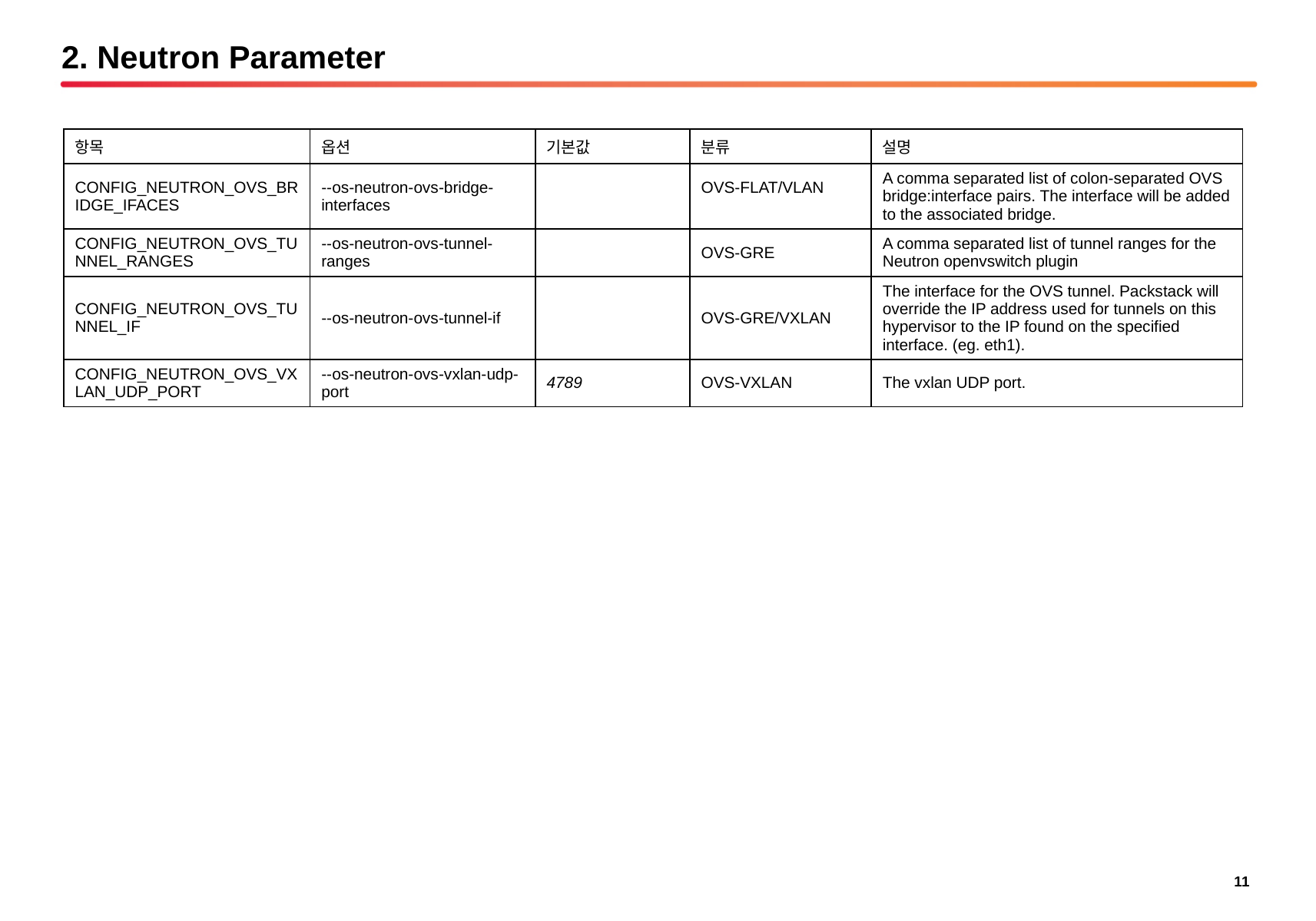

# 2. Neutron Parameter
| 항목 | 옵션 | 기본값 | 분류 | 설명 |
| --- | --- | --- | --- | --- |
| CONFIG\_NEUTRON\_OVS\_BRIDGE\_IFACES | --os-neutron-ovs-bridge-interfaces |  | OVS-FLAT/VLAN | A comma separated list of colon-separated OVS bridge:interface pairs. The interface will be added to the associated bridge. |
| CONFIG\_NEUTRON\_OVS\_TUNNEL\_RANGES | --os-neutron-ovs-tunnel-ranges |  | OVS-GRE | A comma separated list of tunnel ranges for the Neutron openvswitch plugin |
| CONFIG\_NEUTRON\_OVS\_TUNNEL\_IF | --os-neutron-ovs-tunnel-if |  | OVS-GRE/VXLAN | The interface for the OVS tunnel. Packstack will override the IP address used for tunnels on this hypervisor to the IP found on the specified interface. (eg. eth1). |
| CONFIG\_NEUTRON\_OVS\_VXLAN\_UDP\_PORT | --os-neutron-ovs-vxlan-udp-port | 4789 | OVS-VXLAN | The vxlan UDP port. |